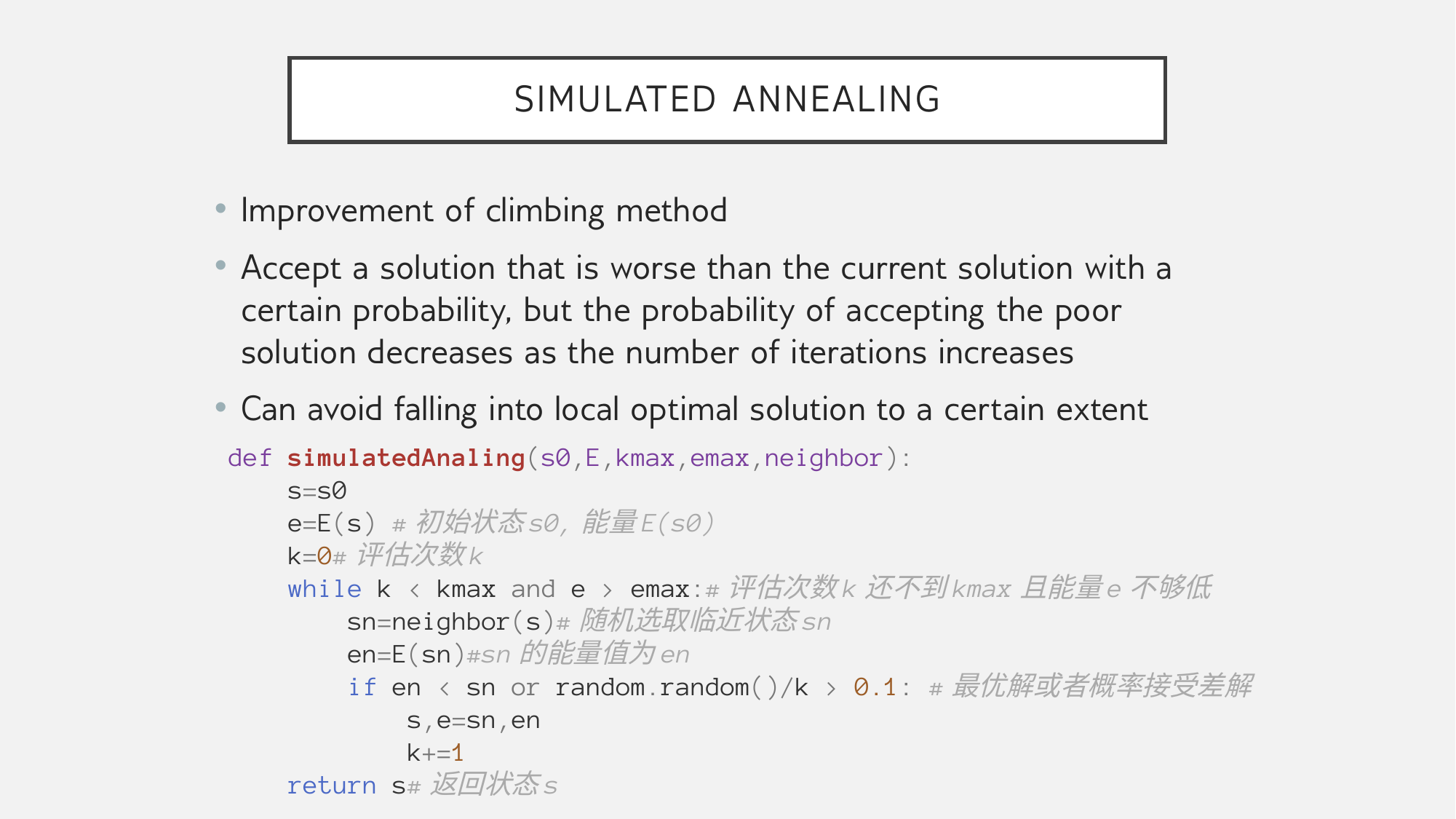

# Simulated annealing
Improvement of climbing method
Accept a solution that is worse than the current solution with a certain probability, but the probability of accepting the poor solution decreases as the number of iterations increases
Can avoid falling into local optimal solution to a certain extent
def simulatedAnaling(s0,E,kmax,emax,neighbor):
    s=s0
    e=E(s) #初始状态s0,能量E(s0)
    k=0#评估次数k
    while k < kmax and e > emax:#评估次数k还不到kmax且能量e不够低
        sn=neighbor(s)#随机选取临近状态sn
        en=E(sn)#sn的能量值为en
        if en < sn or random.random()/k > 0.1: #最优解或者概率接受差解
            s,e=sn,en
            k+=1
    return s#返回状态s